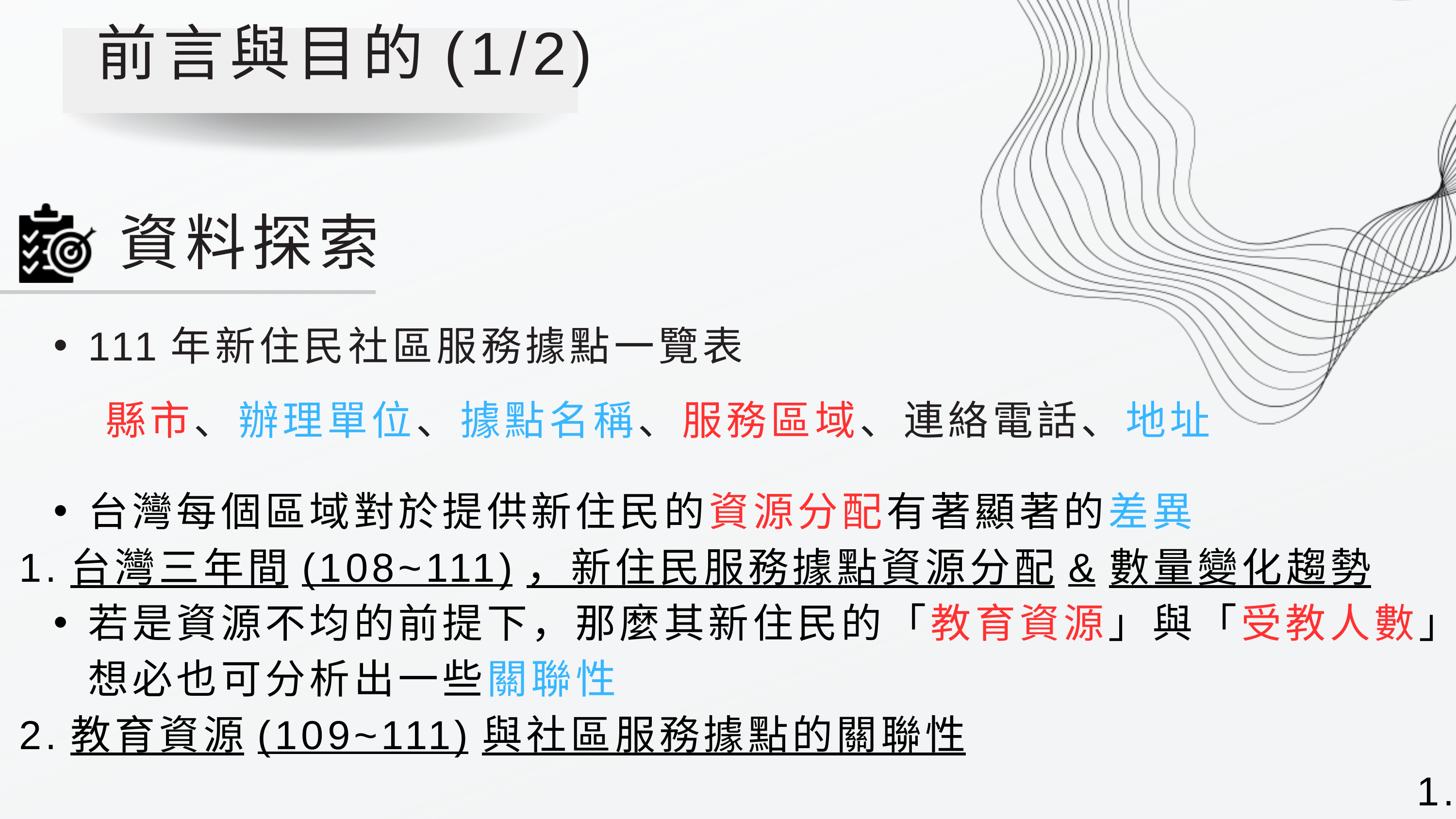

前言與目的(1/2)

資料探索

111年新住民社區服務據點一覽表
縣市、辦理單位、據點名稱、服務區域、連絡電話、地址
台灣每個區域對於提供新住民的資源分配有著顯著的差異
1.台灣三年間(108~111)，新住民服務據點資源分配&數量變化趨勢
若是資源不均的前提下，那麼其新住民的「教育資源」與「受教人數」想必也可分析出一些關聯性
2.教育資源(109~111)與社區服務據點的關聯性
1.